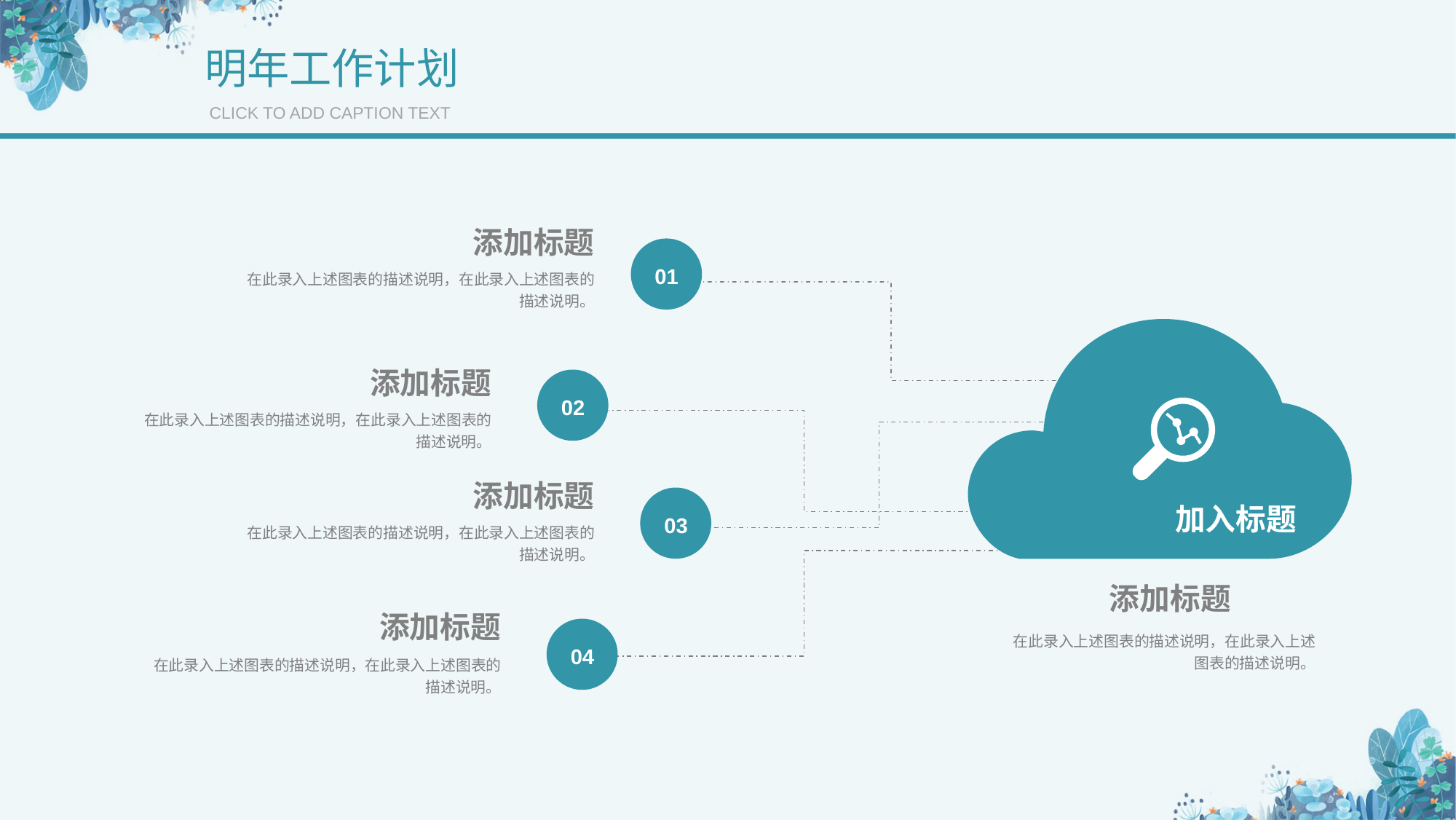

明年工作计划
CLICK TO ADD CAPTION TEXT

添加标题

01
在此录入上述图表的描述说明，在此录入上述图表的描述说明。

添加标题

02

在此录入上述图表的描述说明，在此录入上述图表的描述说明。
添加标题

加入标题
03
在此录入上述图表的描述说明，在此录入上述图表的描述说明。
添加标题
添加标题

在此录入上述图表的描述说明，在此录入上述图表的描述说明。
04
在此录入上述图表的描述说明，在此录入上述图表的描述说明。